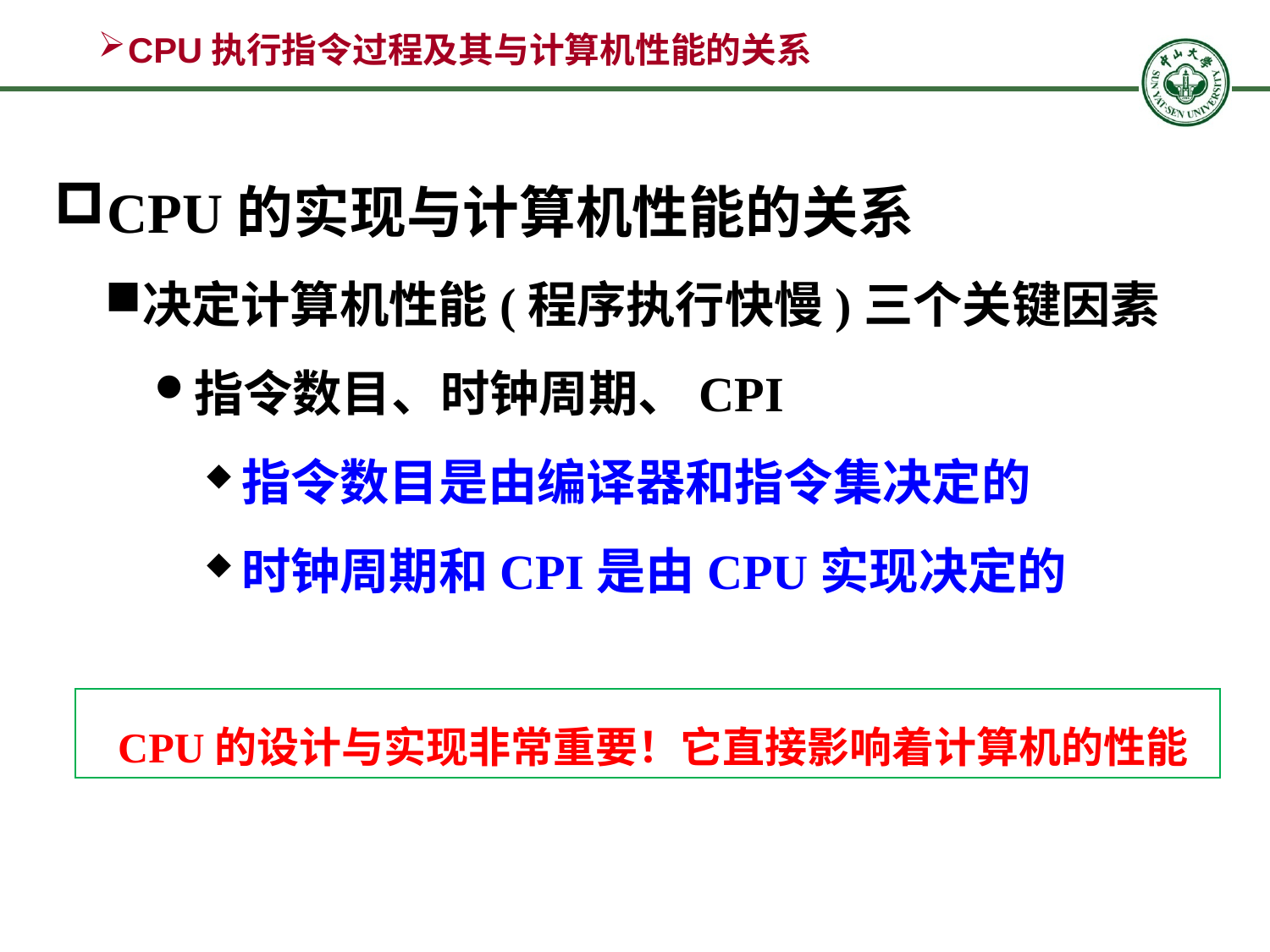

# CPU执行指令过程及其与计算机性能的关系
CPU的实现与计算机性能的关系
决定计算机性能(程序执行快慢)三个关键因素
指令数目、时钟周期、CPI
指令数目是由编译器和指令集决定的
时钟周期和CPI是由CPU实现决定的
 CPU的设计与实现非常重要！它直接影响着计算机的性能